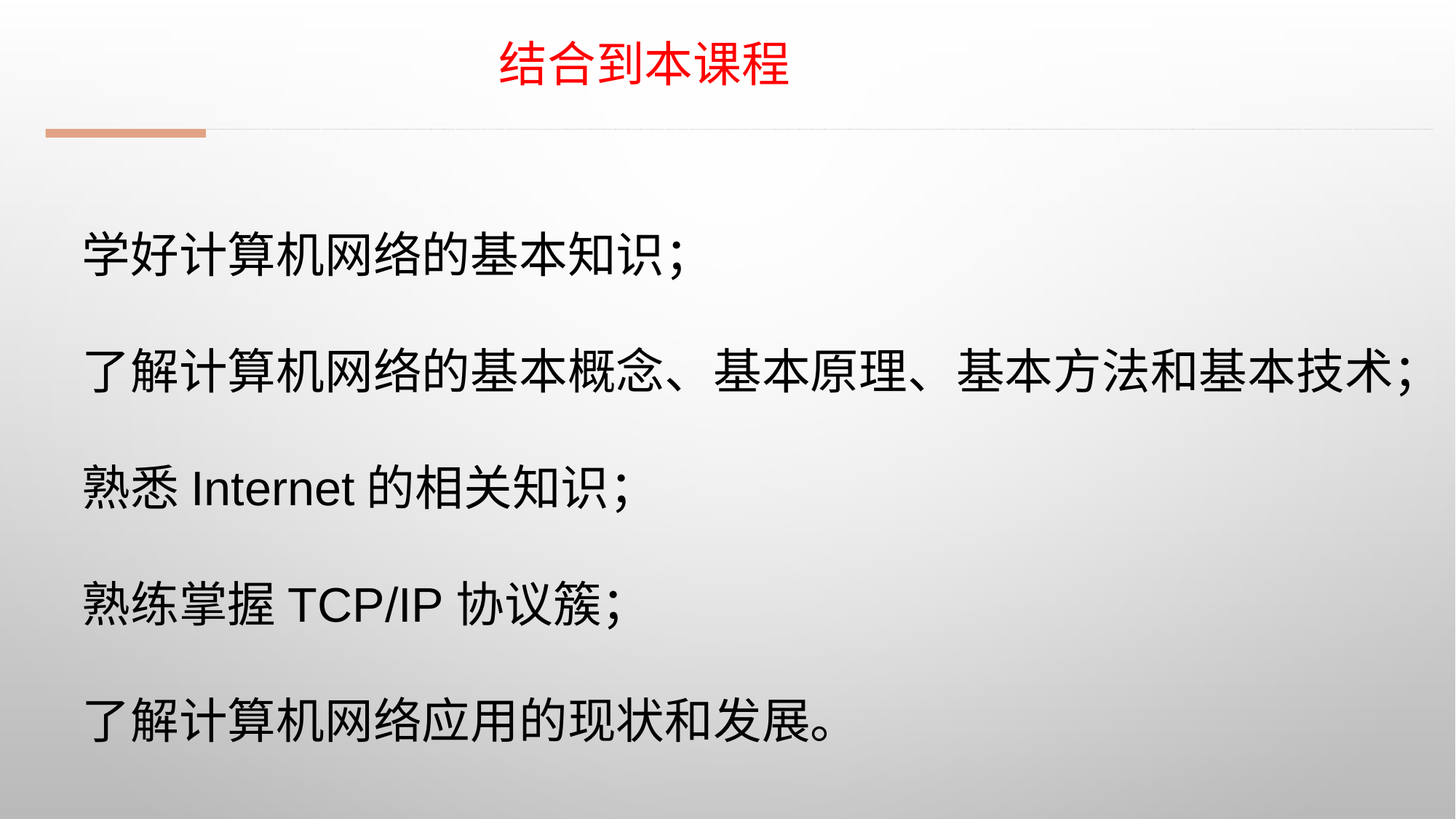

# 结合到本课程
学好计算机网络的基本知识；
了解计算机网络的基本概念、基本原理、基本方法和基本技术；
熟悉Internet的相关知识；
熟练掌握TCP/IP协议簇；
了解计算机网络应用的现状和发展。